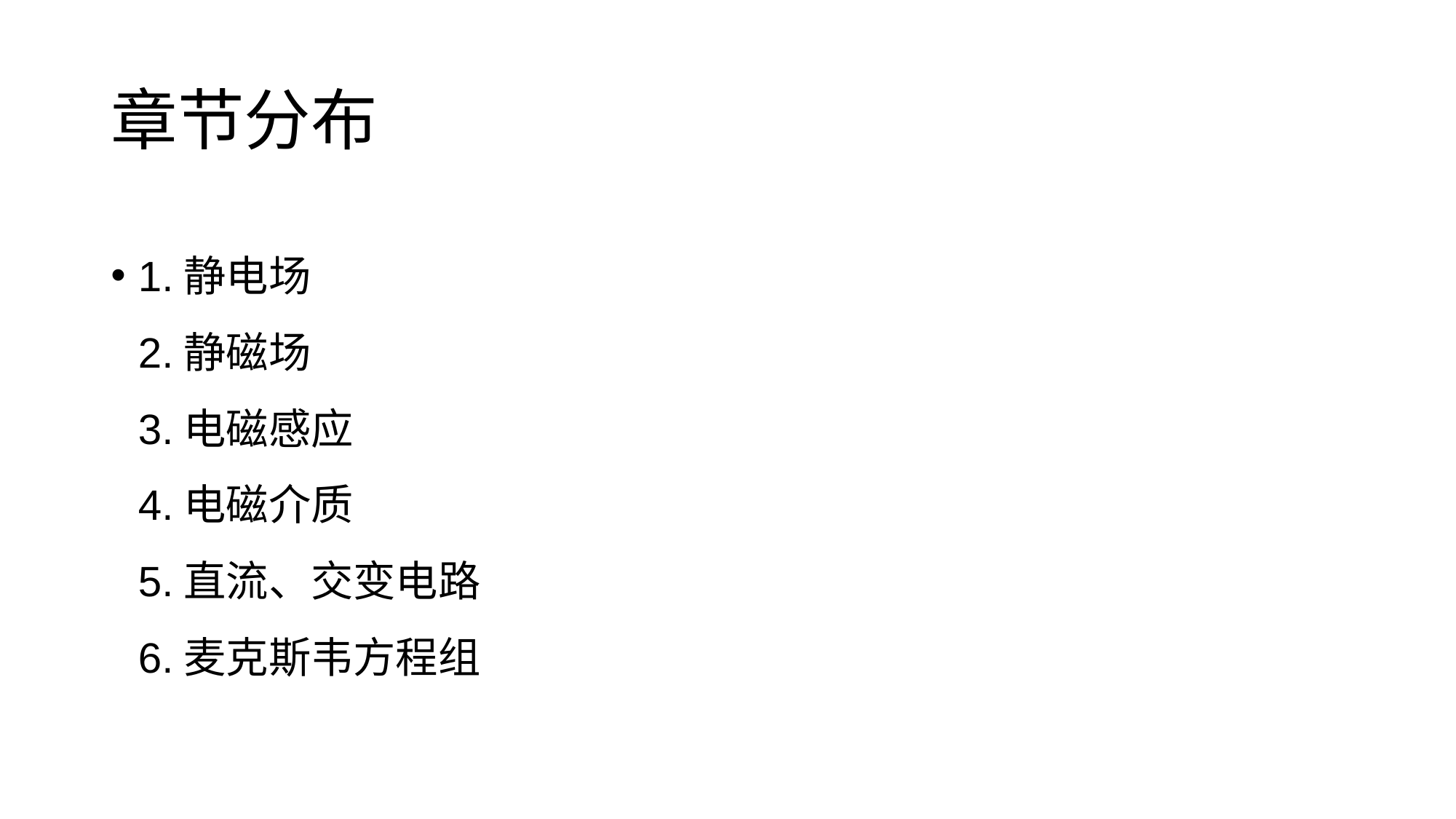

# 章节分布
1.静电场
2.静磁场
3.电磁感应
4.电磁介质
5.直流、交变电路
6.麦克斯韦方程组